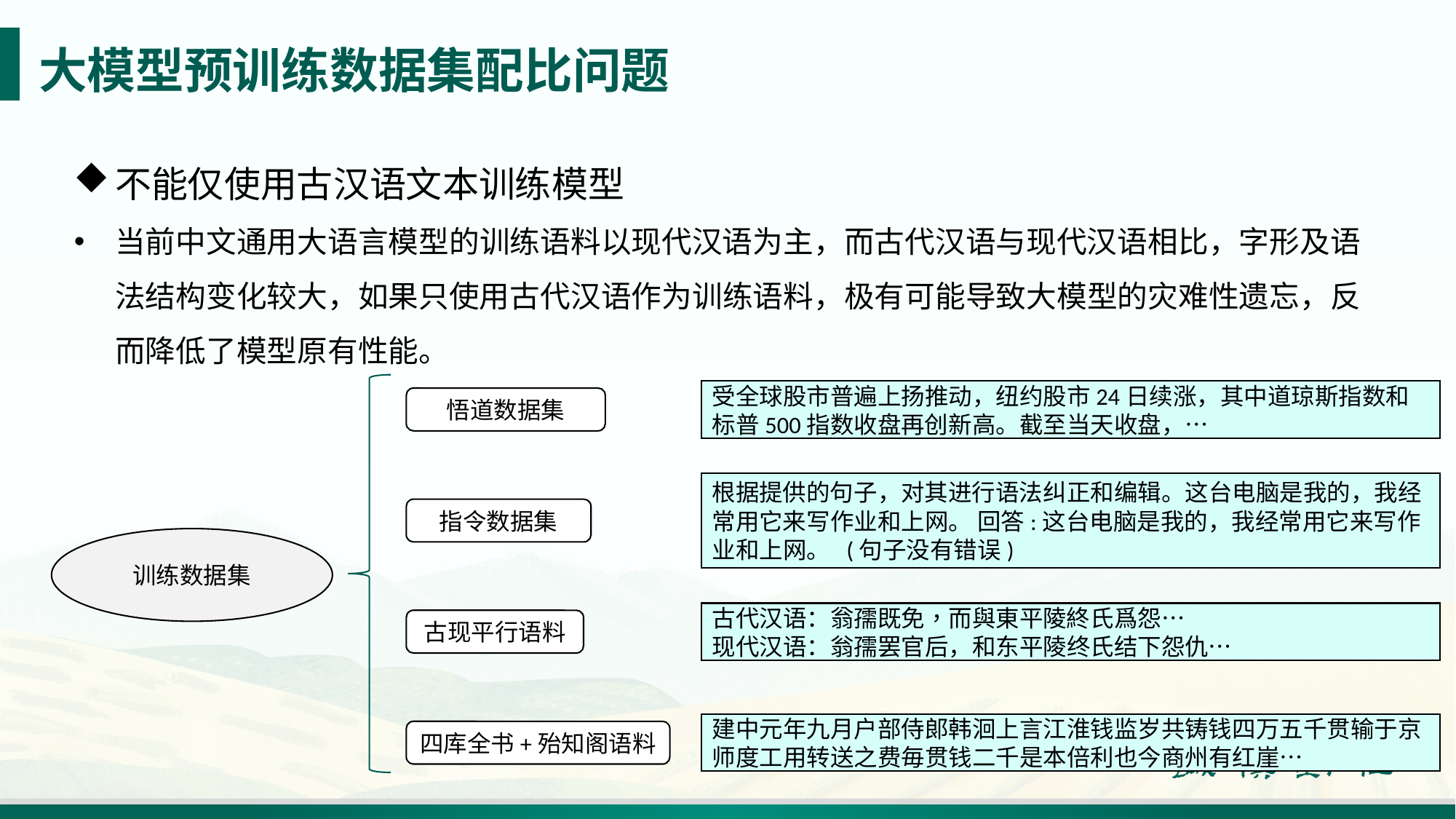

# 大模型预训练数据集配比问题
不能仅使用古汉语文本训练模型
当前中文通用大语言模型的训练语料以现代汉语为主，而古代汉语与现代汉语相比，字形及语法结构变化较大，如果只使用古代汉语作为训练语料，极有可能导致大模型的灾难性遗忘，反而降低了模型原有性能。

受全球股市普遍上扬推动，纽约股市24日续涨，其中道琼斯指数和标普500指数收盘再创新高。截至当天收盘，…
悟道数据集
根据提供的句子，对其进行语法纠正和编辑。这台电脑是我的，我经常用它来写作业和上网。 回答:这台电脑是我的，我经常用它来写作业和上网。  (句子没有错误)
指令数据集
训练数据集
古代汉语：翁孺既免，而與東平陵終氏爲怨…
现代汉语：翁孺罢官后，和东平陵终氏结下怨仇…
古现平行语料
建中元年九月户部侍郞韩洄上言江淮钱监岁共铸钱四万五千贯输于京师度工用转送之费毎贯钱二千是本倍利也今商州有红崖…
四库全书+殆知阁语料